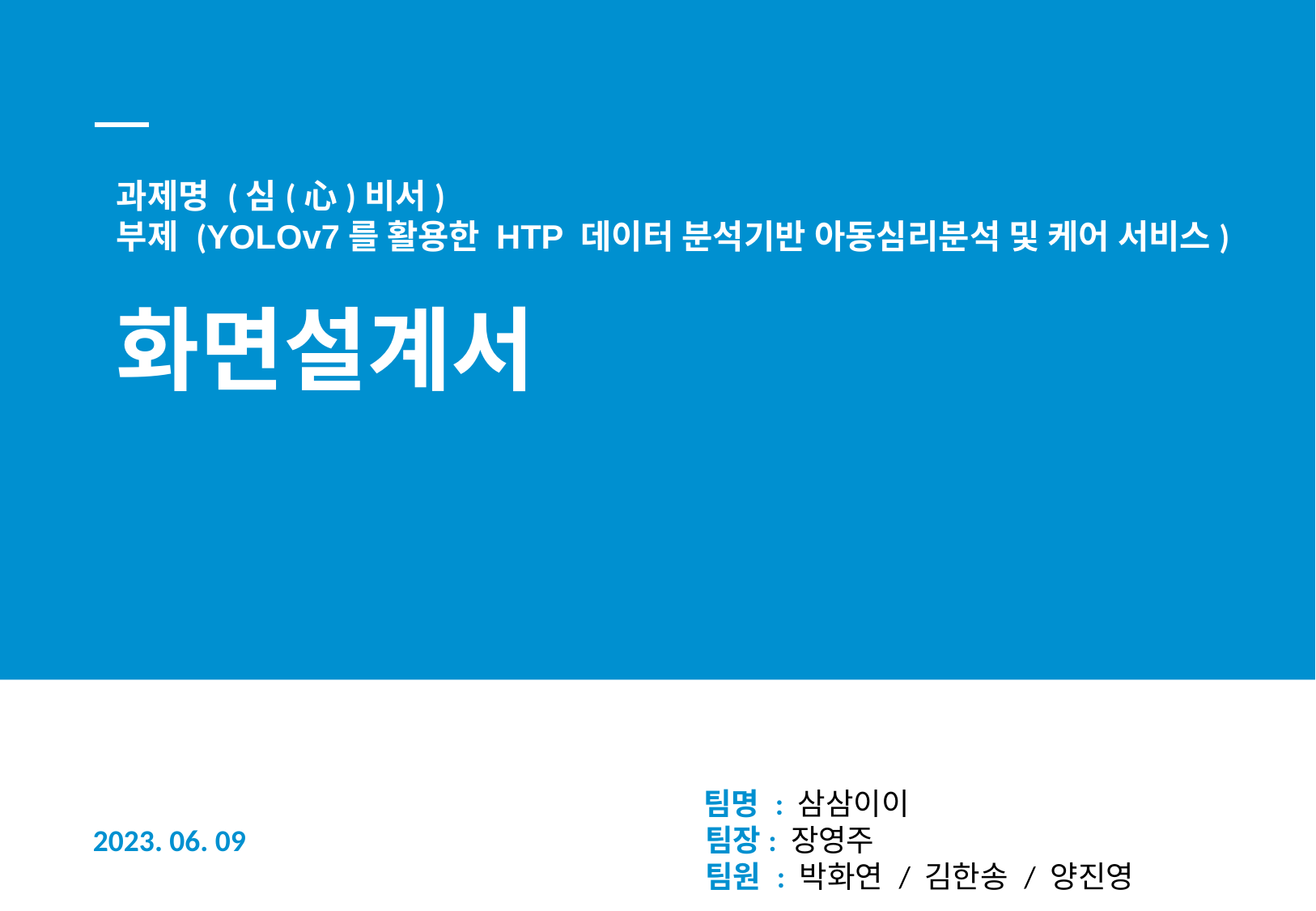

과제명 (심(心)비서)
부제 (YOLOv7를 활용한 HTP 데이터 분석기반 아동심리분석 및 케어 서비스)

화면설계서
 팀명 : 삼삼이이
 팀장: 장영주
 팀원 : 박화연 / 김한송 / 양진영
2023. 06. 09